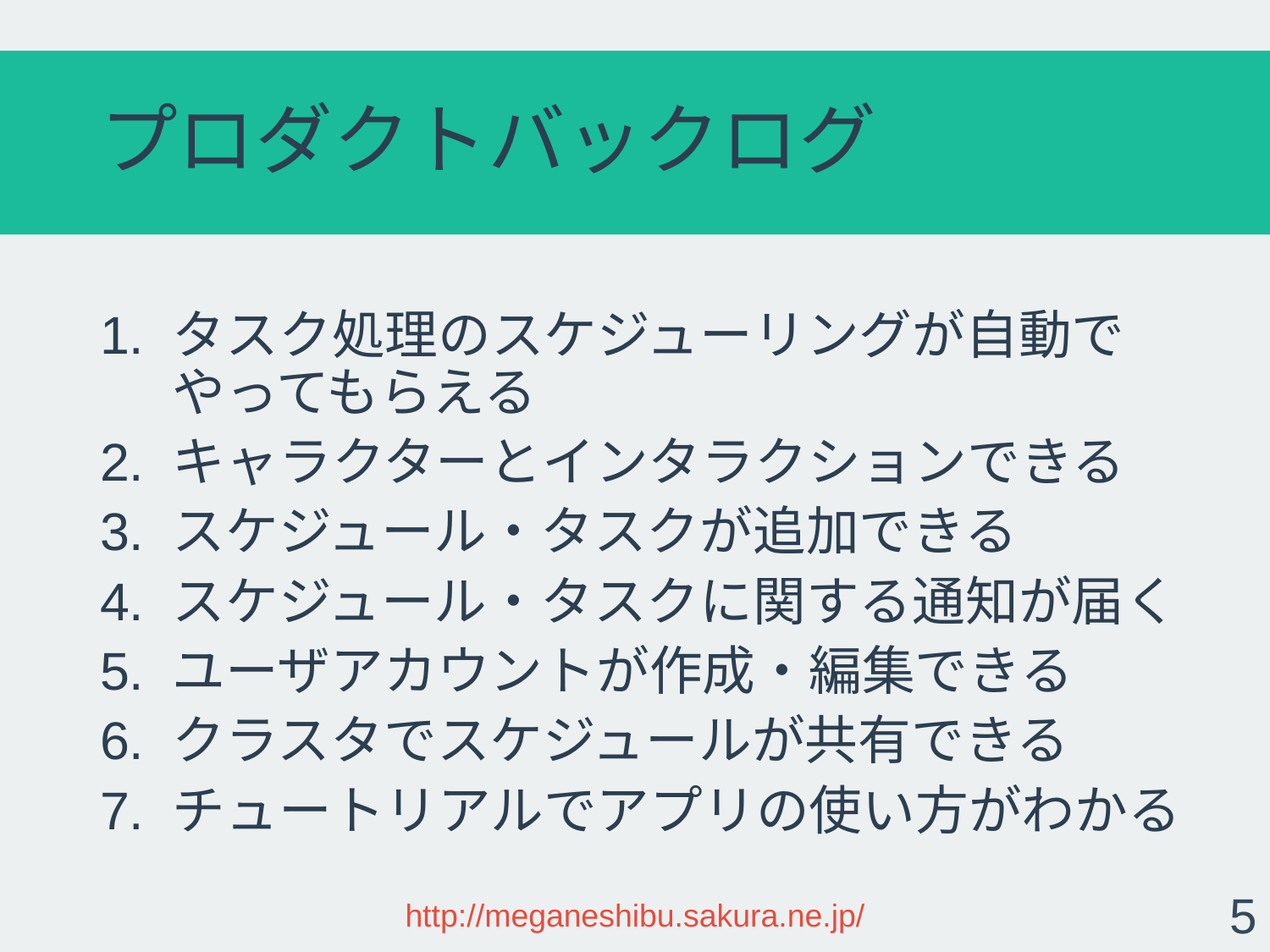

# プロダクトバックログ
タスク処理のスケジューリングが自動でやってもらえる
キャラクターとインタラクションできる
スケジュール・タスクが追加できる
スケジュール・タスクに関する通知が届く
ユーザアカウントが作成・編集できる
クラスタでスケジュールが共有できる
チュートリアルでアプリの使い方がわかる
http://meganeshibu.sakura.ne.jp/
5